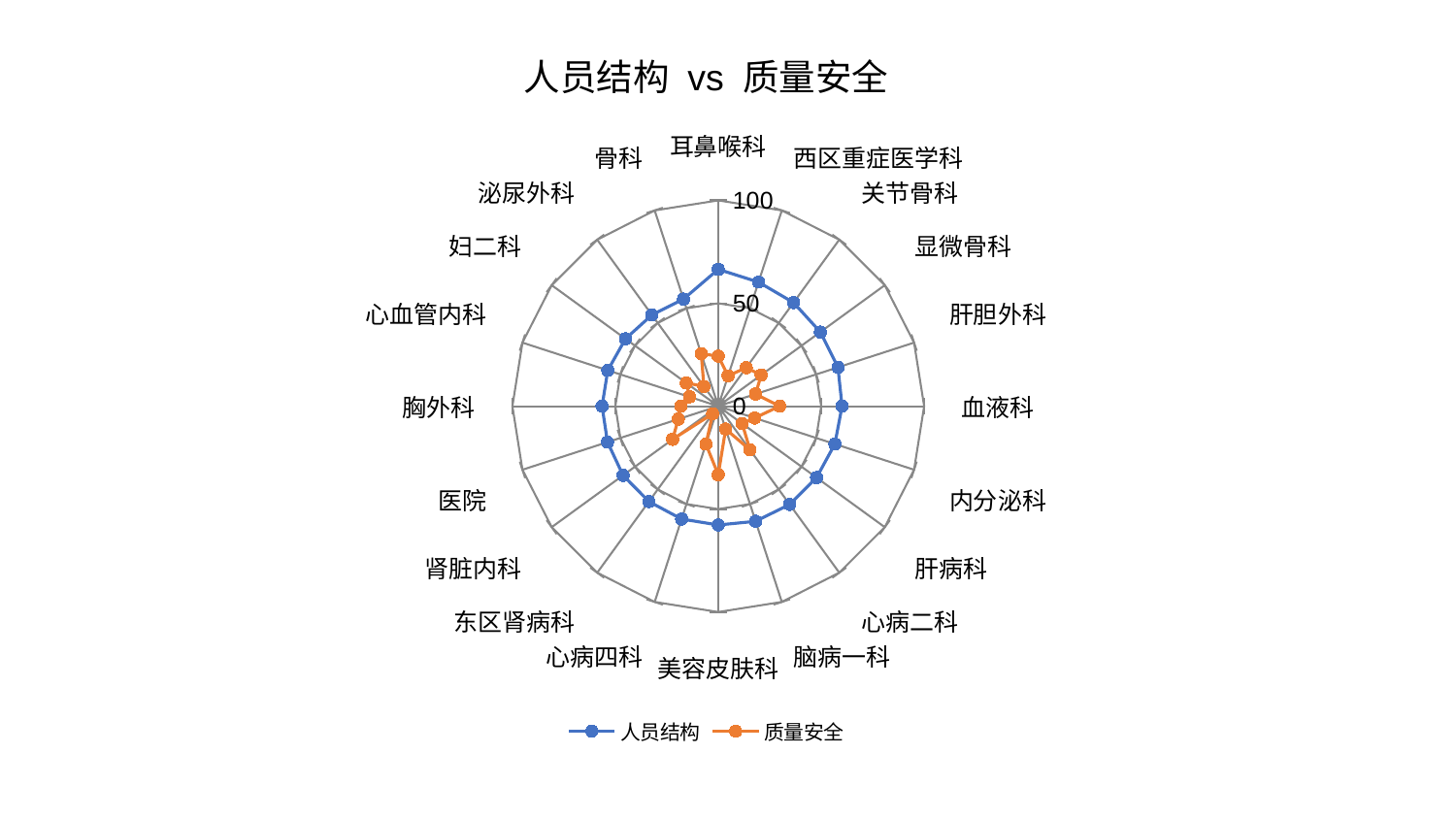

### Chart: 人员结构 vs 质量安全

| Category | 人员结构 | 质量安全 |
|---|---|---|
| 耳鼻喉科 | 66.49356996814713 | 24.330519873101107 |
| 西区重症医学科 | 63.38870258729589 | 15.518300004461016 |
| 关节骨科 | 62.23498510103238 | 23.140376795764777 |
| 显微骨科 | 61.30771985497111 | 25.794046643603906 |
| 肝胆外科 | 61.1338796459633 | 19.07831799210746 |
| 血液科 | 60.144408439142744 | 29.841721850117633 |
| 内分泌科 | 59.559457971258524 | 18.60702244239469 |
| 肝病科 | 59.0404431525906 | 14.415305198382121 |
| 心病二科 | 58.98533134059614 | 26.21961224485911 |
| 脑病一科 | 58.815750688481046 | 11.692167692175817 |
| 美容皮肤科 | 57.71448945231059 | 33.272623017705726 |
| 心病四科 | 57.65975183795657 | 19.421939067979185 |
| 东区肾病科 | 57.30033288849687 | 4.572076440877833 |
| 肾脏内科 | 57.161796293594186 | 27.453297599002084 |
| 医院 | 56.57713417571771 | 20.41983399301282 |
| 胸外科 | 56.44595547783248 | 18.135550664658453 |
| 心血管内科 | 56.42541348288761 | 14.681119006867037 |
| 妇二科 | 55.70790130884029 | 19.205852722334097 |
| 泌尿外科 | 54.84254482905688 | 11.87746343591118 |
| 骨科 | 54.71615164850729 | 26.845404356322465 |
22